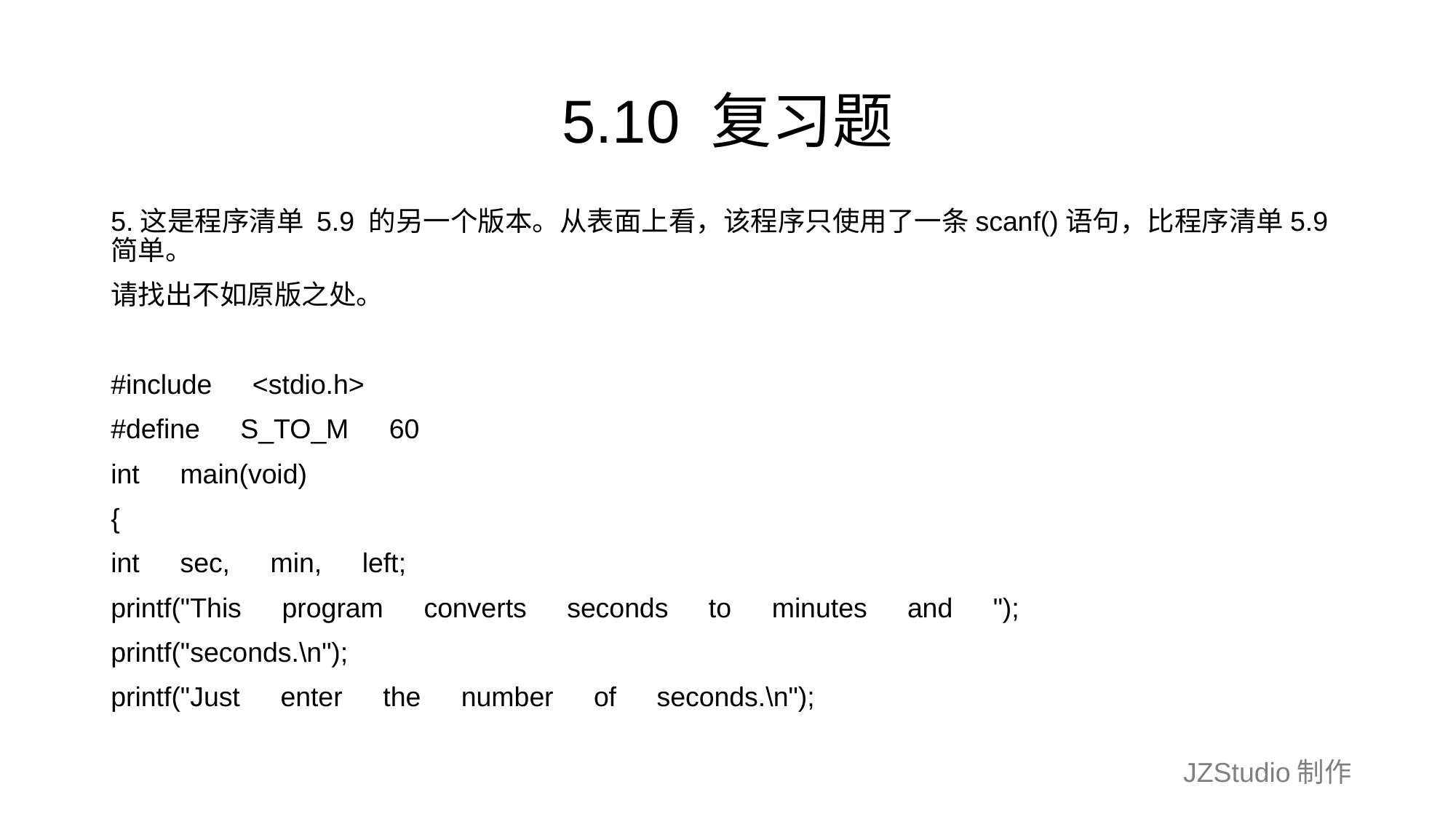

# 5.10 复习题
5.这是程序清单 5.9 的另一个版本。从表面上看，该程序只使用了一条scanf()语句，比程序清单5.9简单。
请找出不如原版之处。

#include　<stdio.h>
#define　S_TO_M　60
int　main(void)
{
int　sec,　min,　left;
printf("This　program　converts　seconds　to　minutes　and　");
printf("seconds.\n");
printf("Just　enter　the　number　of　seconds.\n");